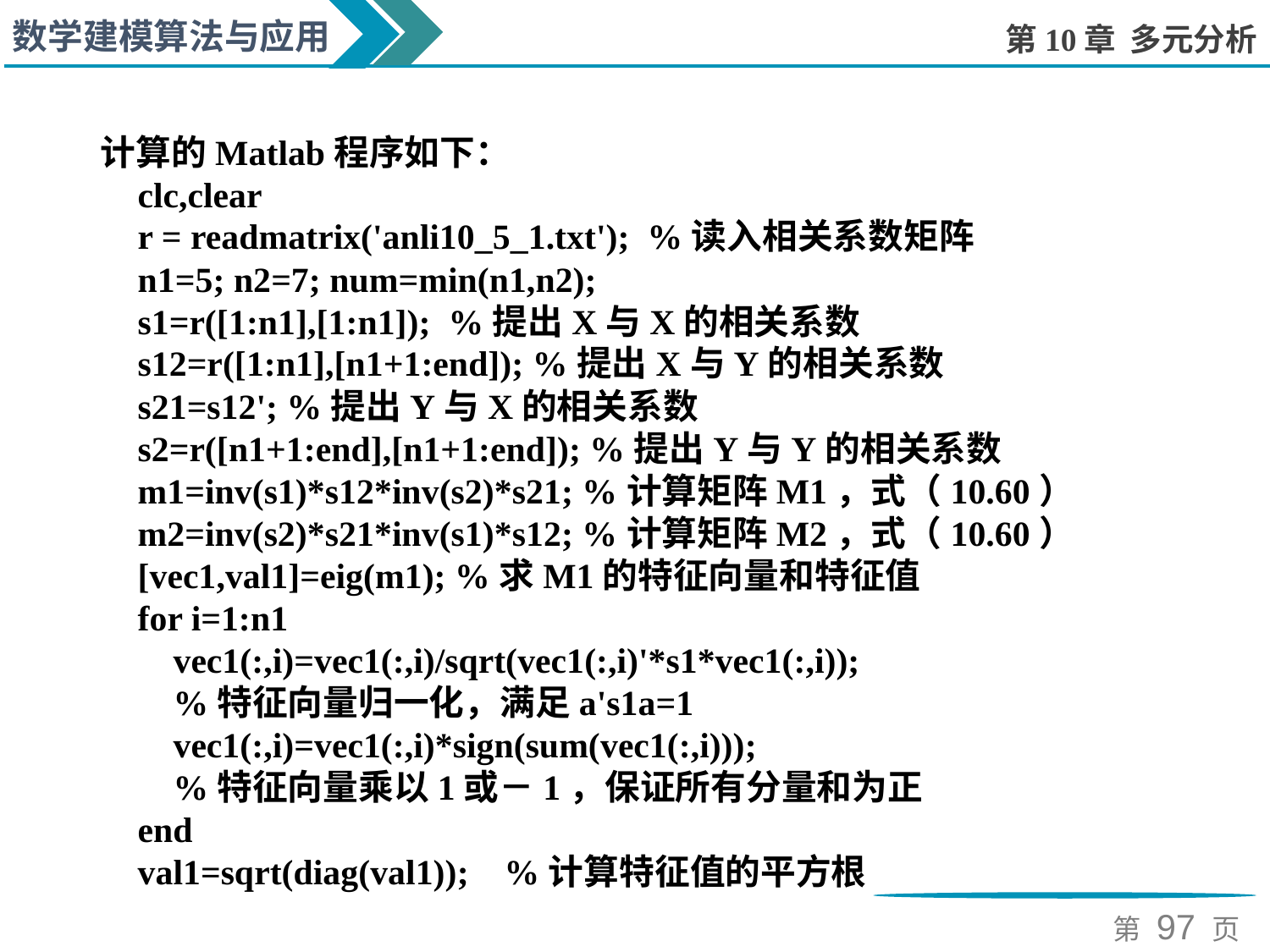

计算的Matlab程序如下：
clc,clear
r = readmatrix('anli10_5_1.txt');  %读入相关系数矩阵
n1=5; n2=7; num=min(n1,n2);
s1=r([1:n1],[1:n1]);  %提出X与X的相关系数
s12=r([1:n1],[n1+1:end]); %提出X与Y的相关系数
s21=s12'; %提出Y与X的相关系数
s2=r([n1+1:end],[n1+1:end]); %提出Y与Y的相关系数
m1=inv(s1)*s12*inv(s2)*s21; %计算矩阵M1，式（10.60）
m2=inv(s2)*s21*inv(s1)*s12; %计算矩阵M2，式（10.60）
[vec1,val1]=eig(m1); %求M1的特征向量和特征值
for i=1:n1
    vec1(:,i)=vec1(:,i)/sqrt(vec1(:,i)'*s1*vec1(:,i));
    %特征向量归一化，满足a's1a=1
    vec1(:,i)=vec1(:,i)*sign(sum(vec1(:,i)));
    %特征向量乘以1或－1，保证所有分量和为正
end
val1=sqrt(diag(val1));    %计算特征值的平方根